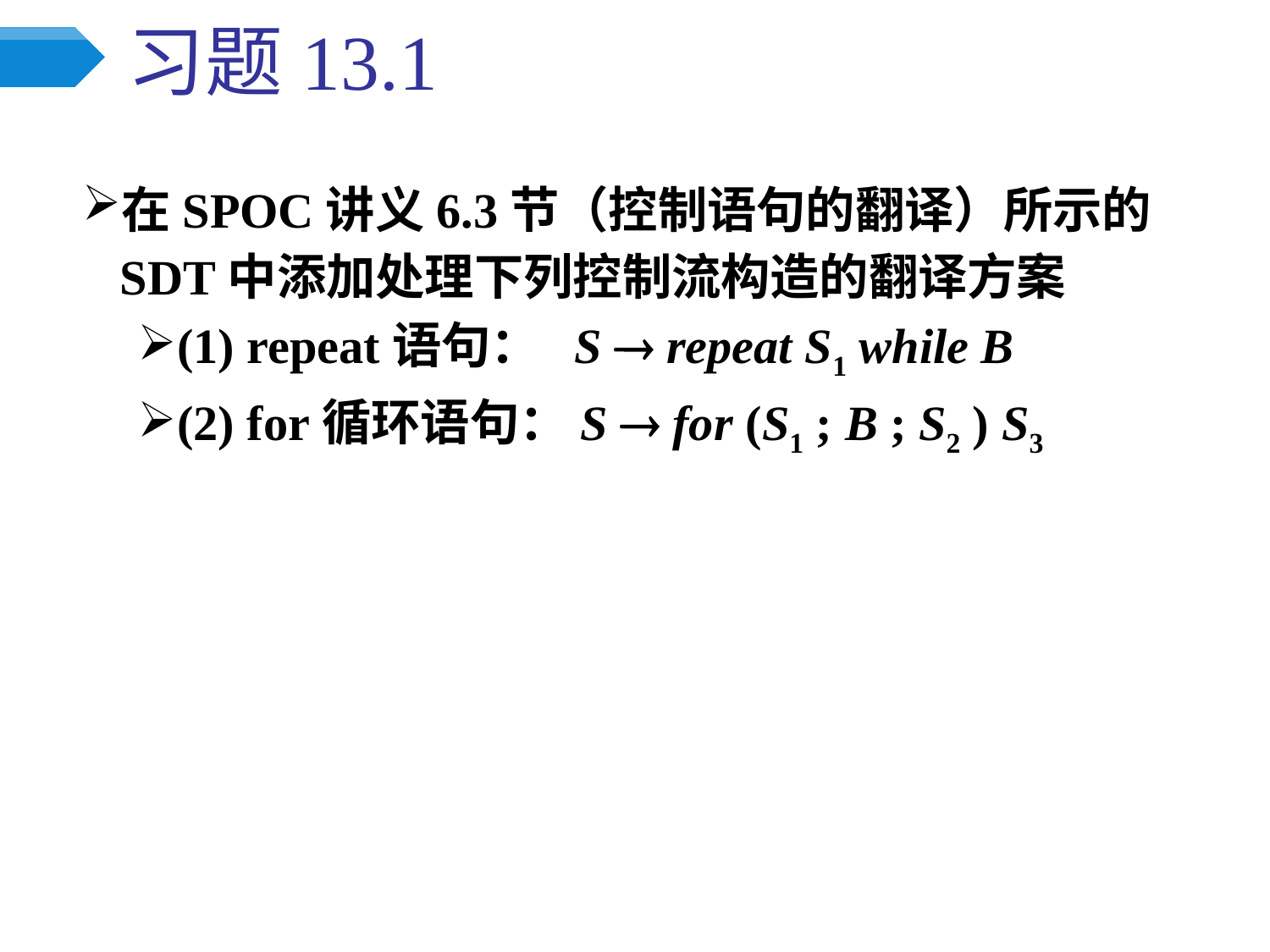

# 习题13.1
在SPOC讲义6.3节（控制语句的翻译）所示的SDT中添加处理下列控制流构造的翻译方案
(1) repeat语句：  S → repeat S1 while B
(2) for循环语句：S → for (S1 ; B ; S2 ) S3